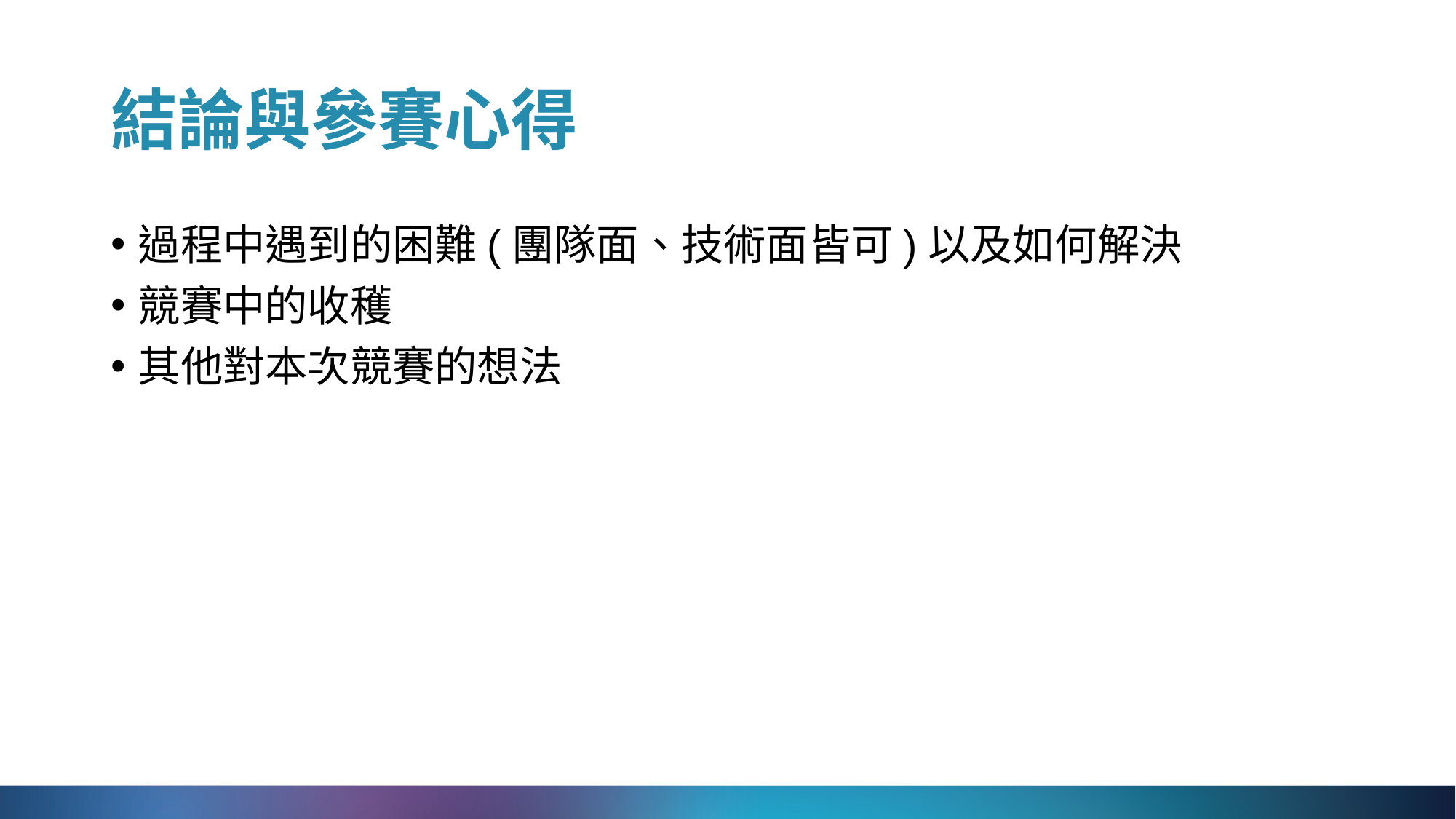

# 結論與參賽心得
過程中遇到的困難(團隊面、技術面皆可)以及如何解決
競賽中的收穫
其他對本次競賽的想法